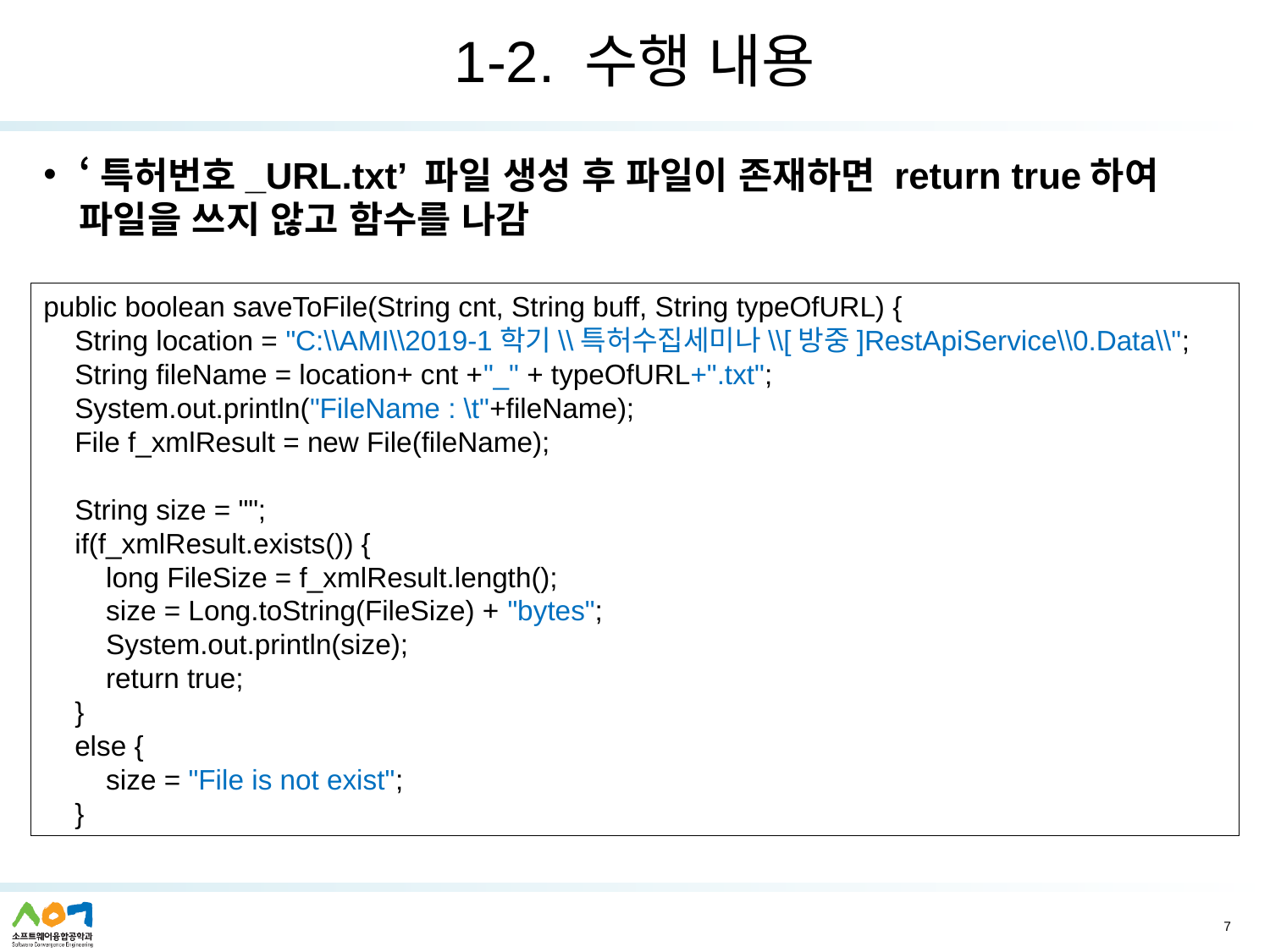

# 1-2. 수행 내용
‘특허번호_URL.txt’ 파일 생성 후 파일이 존재하면 return true하여 파일을 쓰지 않고 함수를 나감
public boolean saveToFile(String cnt, String buff, String typeOfURL) {
    String location = "C:\\AMI\\2019-1학기\\특허수집세미나\\[방중]RestApiService\\0.Data\\";
    String fileName = location+ cnt +"_" + typeOfURL+".txt";
    System.out.println("FileName : \t"+fileName);
    File f_xmlResult = new File(fileName);

    String size = "";
    if(f_xmlResult.exists()) {
        long FileSize = f_xmlResult.length();
        size = Long.toString(FileSize) + "bytes";
        System.out.println(size);
        return true;
    }
    else {
        size = "File is not exist";
    }